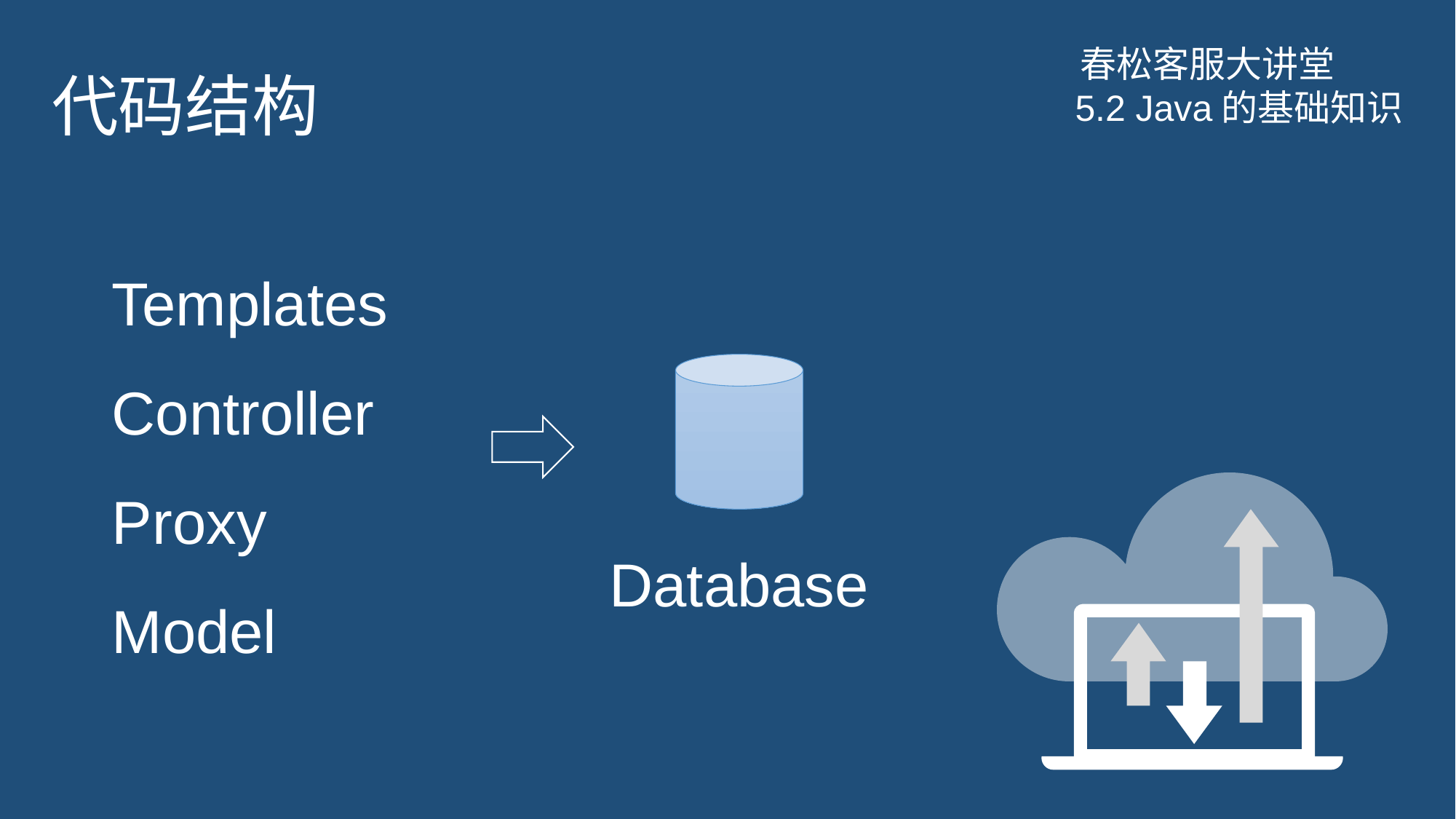

# 代码结构
春松客服大讲堂
5.2 Java的基础知识
Templates
Controller
Proxy
Model

Database